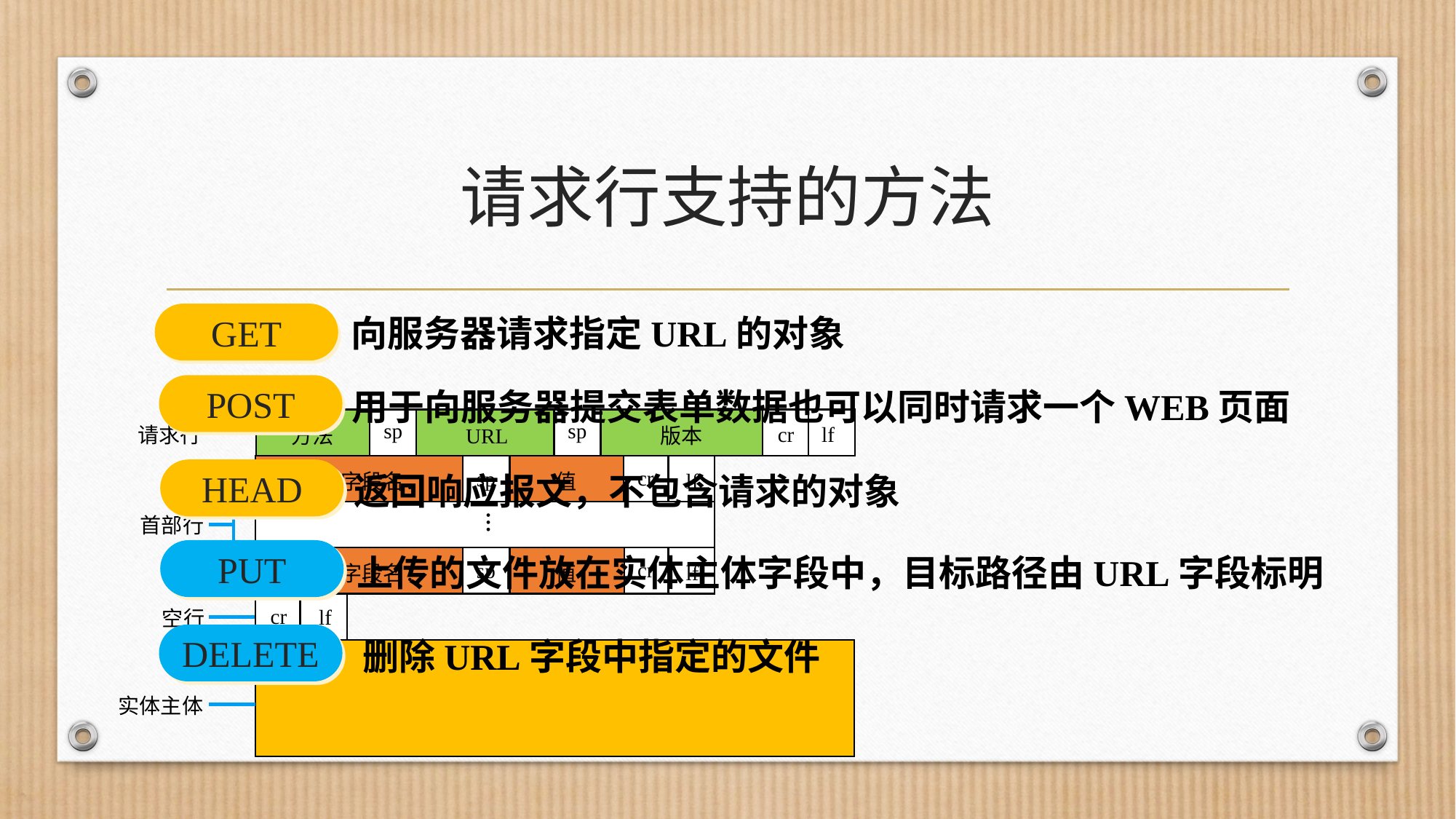

# 请求行支持的方法
GET
向服务器请求指定URL的对象
POST
用于向服务器提交表单数据也可以同时请求一个WEB页面

方法
sp

URL
sp

版本

cr

lf
请求行

首部字段名：

sp

值

cr

lf

…
首部行

首部字段名：

sp

值

cr

lf

cr

lf
空行

实体主体
HEAD
返回响应报文，不包含请求的对象
PUT
             上传的文件放在实体主体字段中，目标路径由URL字段标明
DELETE
删除URL字段中指定的文件